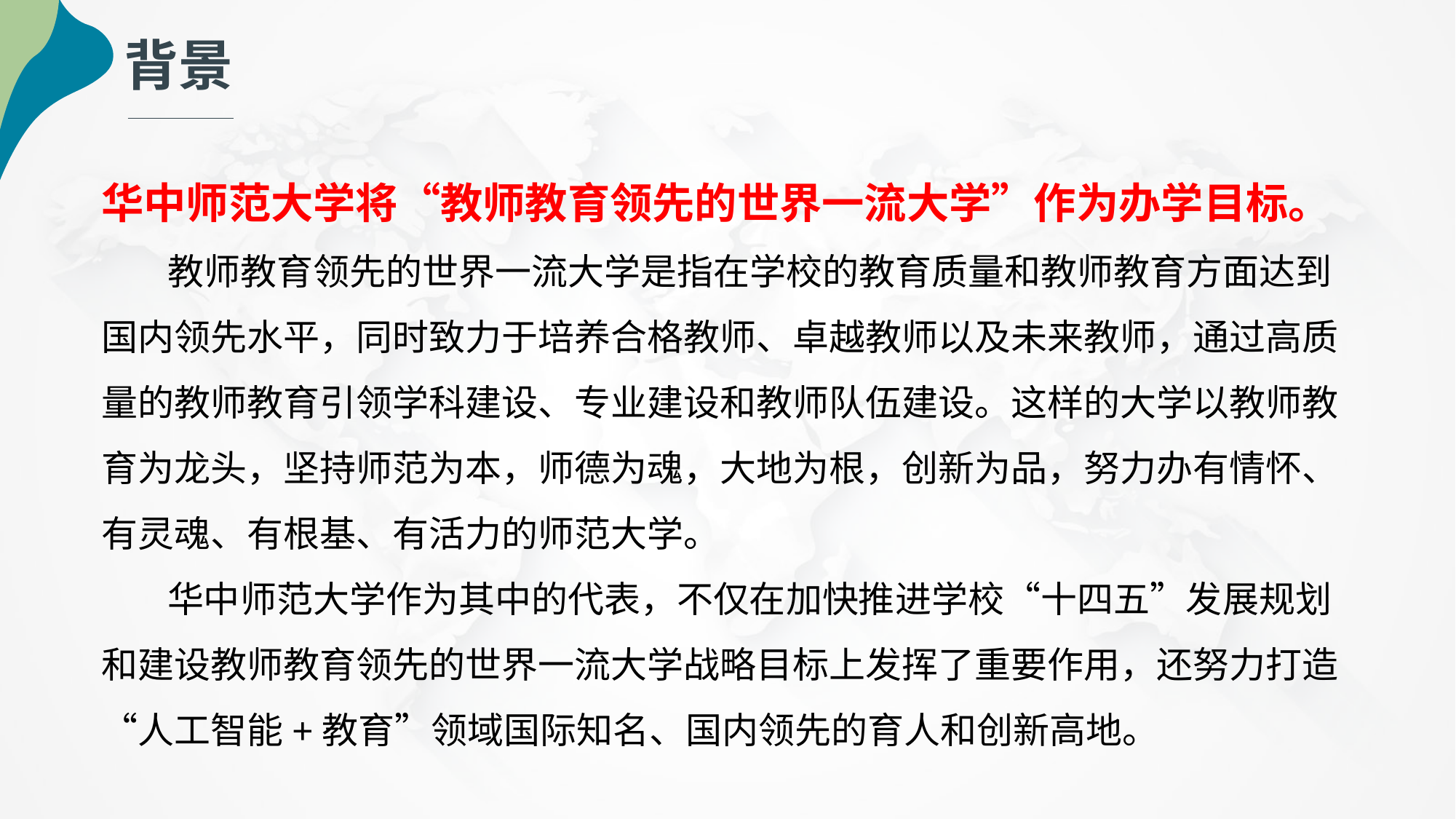

背景
华中师范大学将“教师教育领先的世界一流大学”作为办学目标。
       教师教育领先的世界一流大学是指在学校的教育质量和教师教育方面达到国内领先水平，‌同时致力于培养合格教师、‌卓越教师以及未来教师，‌通过高质量的教师教育引领学科建设、‌专业建设和教师队伍建设。‌这样的大学以教师教育为龙头，‌坚持师范为本，‌师德为魂，‌大地为根，‌创新为品，‌努力办有情怀、‌有灵魂、‌有根基、‌有活力的师范大学。‌
       华中师范大学作为其中的代表，‌不仅在加快推进学校“十四五”发展规划和建设教师教育领先的世界一流大学战略目标上发挥了重要作用，‌还‌努力打造“人工智能+教育”领域国际知名、‌国内领先的育人和创新高地。‌